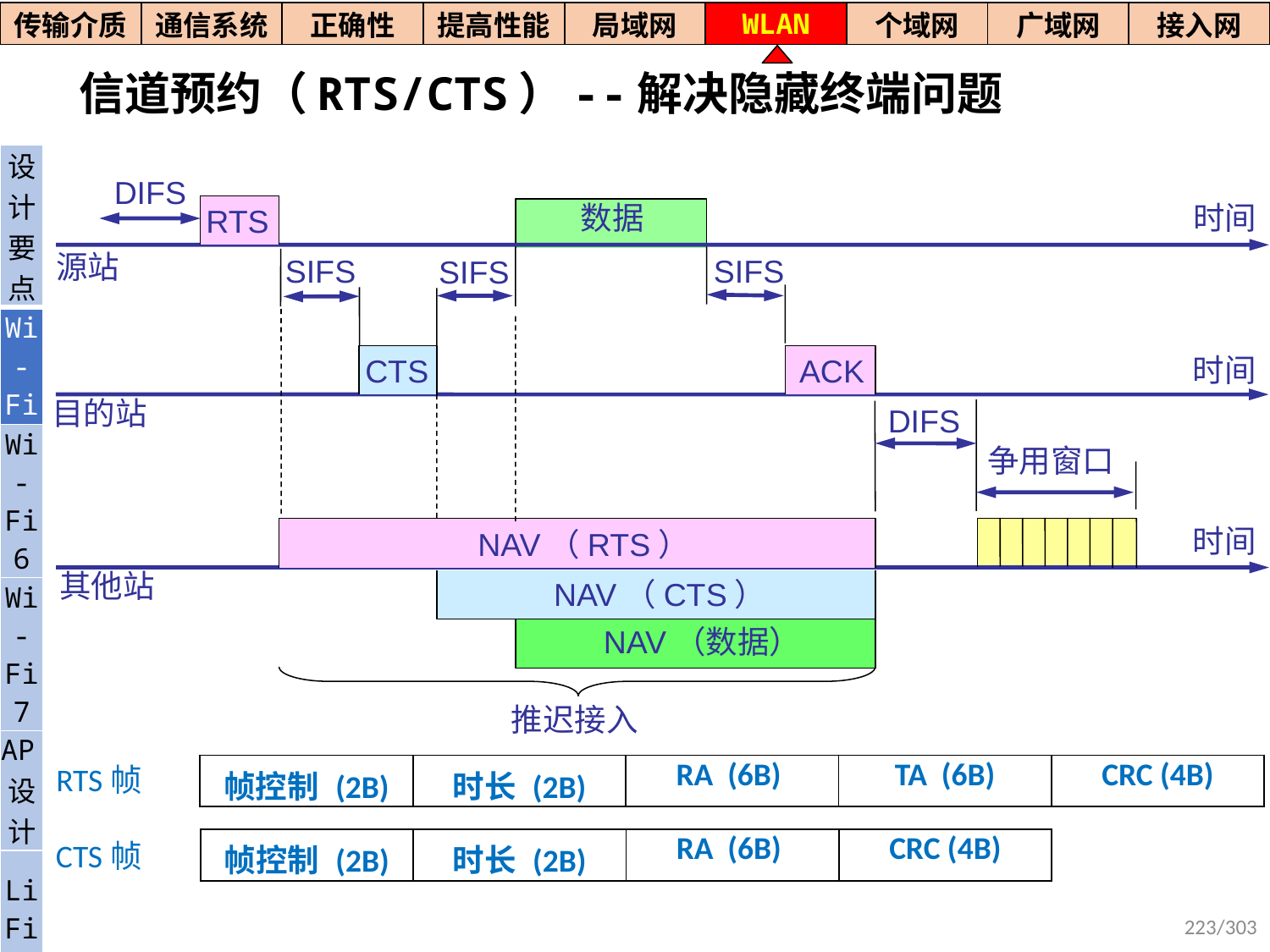

| 传输介质 | 通信系统 | 正确性 | 提高性能 | 局域网 | WLAN | 个域网 | 广域网 | 接入网 |
| --- | --- | --- | --- | --- | --- | --- | --- | --- |

# 信道预约（RTS/CTS）--解决隐藏终端问题

| 设计要点 |
| --- |
| Wi- Fi |
| Wi-Fi6 |
| Wi-Fi7 |
| AP设计 |
| Li Fi |
DIFS
数据
时间
RTS

源站

SIFS
SIFS
SIFS

时间
CTS
ACK

目的站

DIFS

争用窗口

时间

NAV（RTS）
 其他站

NAV（CTS）

NAV（数据）

推迟接入
RTS帧
| 帧控制 (2B) | 时长 (2B) | RA (6B) | TA (6B) | CRC (4B) |
| --- | --- | --- | --- | --- |
CTS帧
| 帧控制 (2B) | 时长 (2B) | RA (6B) | CRC (4B) |
| --- | --- | --- | --- |
223/303